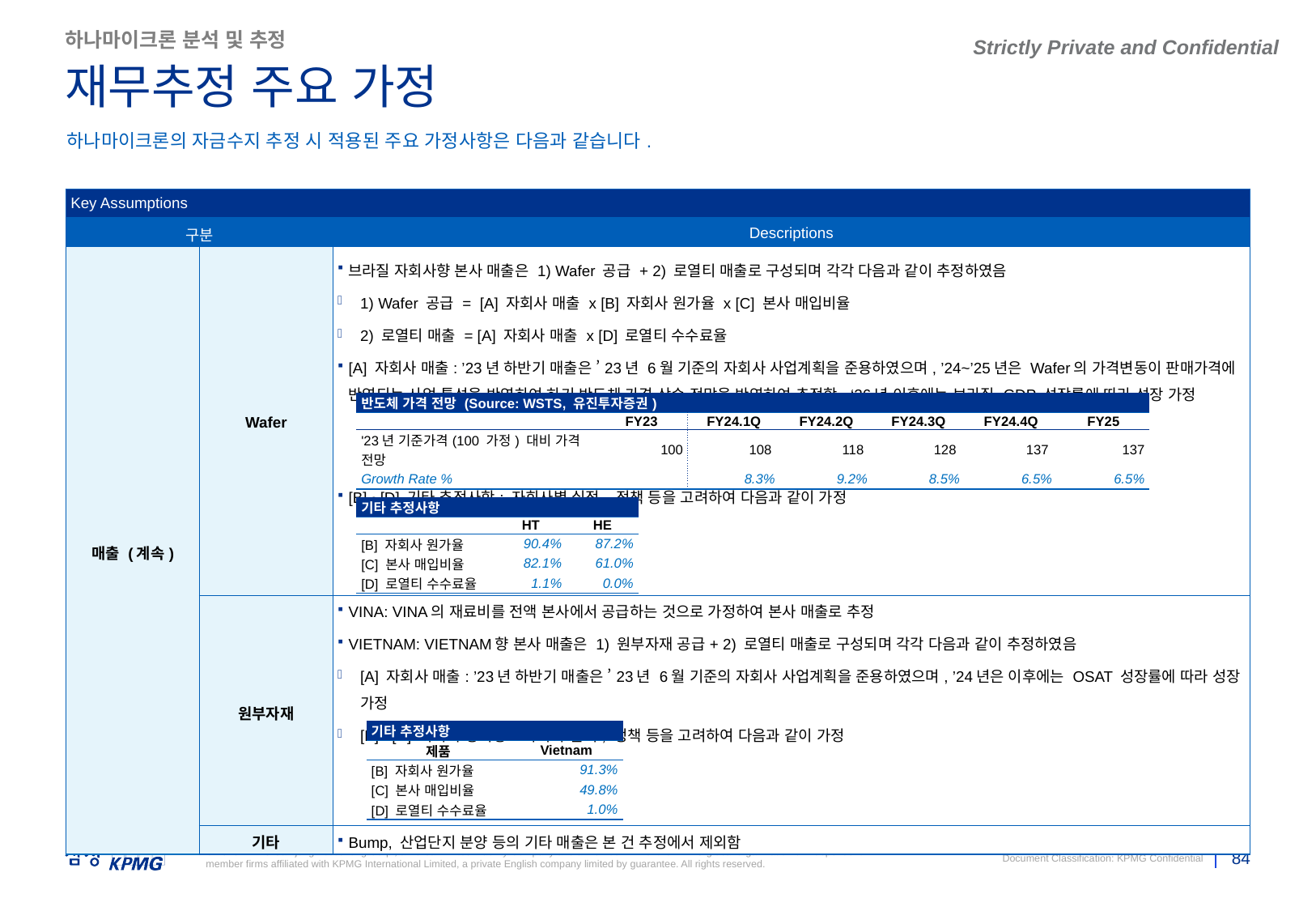

하나마이크론 분석 및 추정
재무추정 주요 가정
하나마이크론의 자금수지 추정 시 적용된 주요 가정사항은 다음과 같습니다.
| Key Assumptions |  |  |
| --- | --- | --- |
| 구분 |  | Descriptions |
| 매출 (계속) | Wafer | 브라질 자회사향 본사 매출은 1) Wafer 공급 + 2) 로열티 매출로 구성되며 각각 다음과 같이 추정하였음 1) Wafer 공급 = [A] 자회사 매출 x [B] 자회사 원가율 x [C] 본사 매입비율 2) 로열티 매출 = [A] 자회사 매출 x [D] 로열티 수수료율 [A] 자회사 매출: ’23년 하반기 매출은 ’23년 6월 기준의 자회사 사업계획을 준용하였으며, ’24~’25년은 Wafer의 가격변동이 판매가격에 반영되는 사업 특성을 반영하여 하기 반도체 가격 상승 전망을 반영하여 추정함. ‘26년 이후에는 브라질 GDP 성장률에 따라 성장 가정 [B] ~[D] 기타 추정사항: 자회사별 실적, 정책 등을 고려하여 다음과 같이 가정 |
|  | 원부자재 | VINA: VINA의 재료비를 전액 본사에서 공급하는 것으로 가정하여 본사 매출로 추정 VIETNAM: VIETNAM향 본사 매출은 1) 원부자재 공급+ 2) 로열티 매출로 구성되며 각각 다음과 같이 추정하였음 [A] 자회사 매출: ’23년 하반기 매출은 ’23년 6월 기준의 자회사 사업계획을 준용하였으며, ’24년은 이후에는 OSAT 성장률에 따라 성장 가정 [B] ~[D] 기타 추정사항: 자회사 실적, 정책 등을 고려하여 다음과 같이 가정 |
|  | 기타 | Bump, 산업단지 분양 등의 기타 매출은 본 건 추정에서 제외함 |
| 반도체 가격 전망 (Source: WSTS, 유진투자증권) |  |  |  |  |  |  |
| --- | --- | --- | --- | --- | --- | --- |
|  | FY23 | FY24.1Q | FY24.2Q | FY24.3Q | FY24.4Q | FY25 |
| '23년 기준가격(100 가정) 대비 가격 전망 | 100 | 108 | 118 | 128 | 137 | 137 |
| Growth Rate % |  | 8.3% | 9.2% | 8.5% | 6.5% | 6.5% |
| 기타 추정사항 |  |  |
| --- | --- | --- |
|  | HT | HE |
| [B] 자회사 원가율 | 90.4% | 87.2% |
| [C] 본사 매입비율 | 82.1% | 61.0% |
| [D] 로열티 수수료율 | 1.1% | 0.0% |
| 기타 추정사항 |  |
| --- | --- |
| 제품 | Vietnam |
| [B] 자회사 원가율 | 91.3% |
| [C] 본사 매입비율 | 49.8% |
| [D] 로열티 수수료율 | 1.0% |